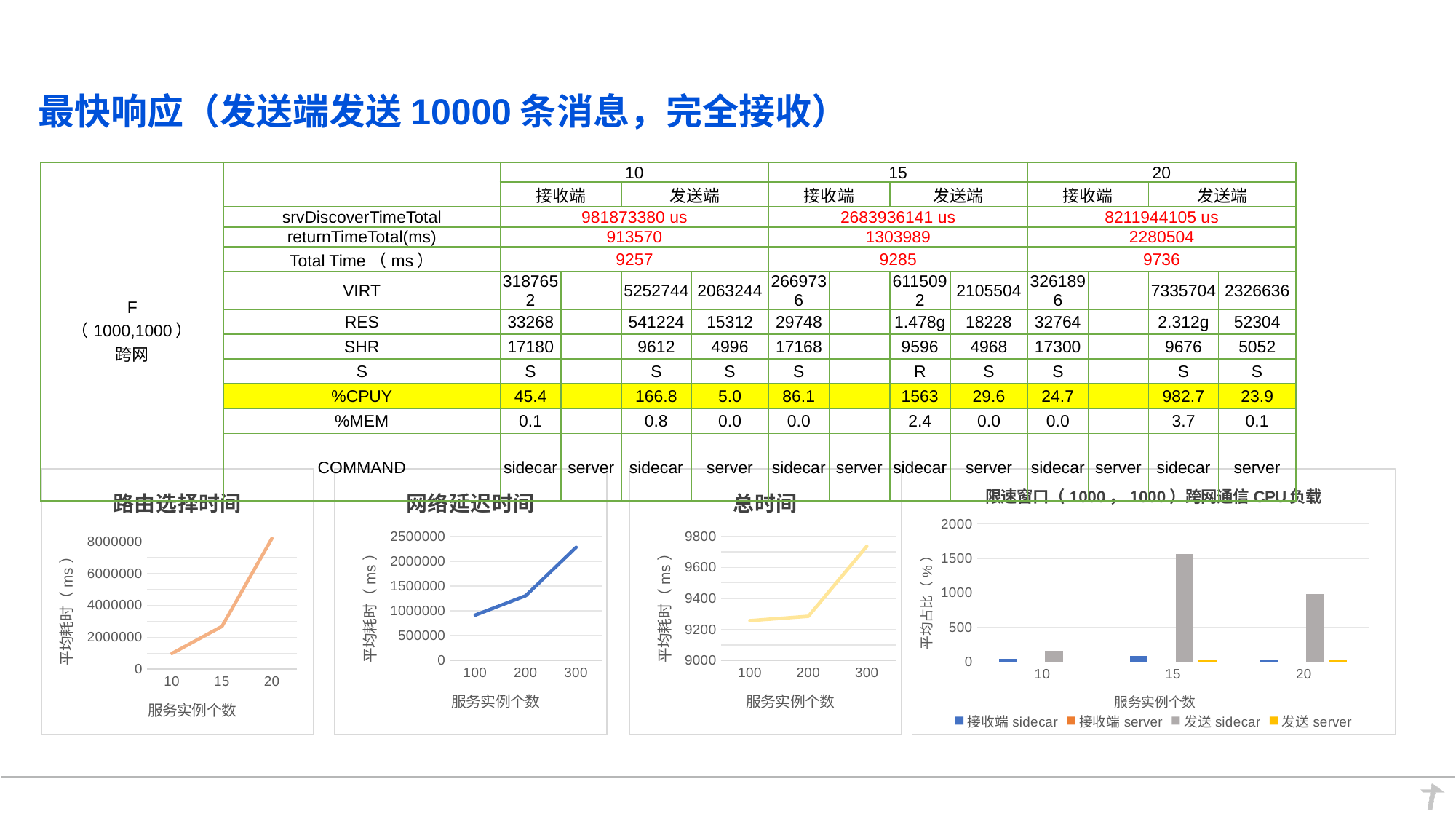

最快响应（发送端发送10000条消息，完全接收）
| F （1000,1000） 跨网 |  | 10 |  |  |  | 15 |  |  |  | 20 |  |  |  |
| --- | --- | --- | --- | --- | --- | --- | --- | --- | --- | --- | --- | --- | --- |
|  |  | 接收端 |  | 发送端 |  | 接收端 |  | 发送端 |  | 接收端 |  | 发送端 |  |
|  | srvDiscoverTimeTotal | 981873380 us |  |  |  | 2683936141 us |  |  |  | 8211944105 us |  |  |  |
|  | returnTimeTotal(ms) | 913570 |  |  |  | 1303989 |  |  |  | 2280504 |  |  |  |
|  | Total Time（ms） | 9257 |  |  |  | 9285 |  |  |  | 9736 |  |  |  |
|  | VIRT | 3187652 |  | 5252744 | 2063244 | 2669736 |  | 6115092 | 2105504 | 3261896 |  | 7335704 | 2326636 |
|  | RES | 33268 |  | 541224 | 15312 | 29748 |  | 1.478g | 18228 | 32764 |  | 2.312g | 52304 |
|  | SHR | 17180 |  | 9612 | 4996 | 17168 |  | 9596 | 4968 | 17300 |  | 9676 | 5052 |
|  | S | S |  | S | S | S |  | R | S | S |  | S | S |
|  | %CPUY | 45.4 |  | 166.8 | 5.0 | 86.1 |  | 1563 | 29.6 | 24.7 |  | 982.7 | 23.9 |
|  | %MEM | 0.1 |  | 0.8 | 0.0 | 0.0 |  | 2.4 | 0.0 | 0.0 |  | 3.7 | 0.1 |
|  | COMMAND | sidecar | server | sidecar | server | sidecar | server | sidecar | server | sidecar | server | sidecar | server |

### Chart: 路由选择时间

| Category | 发现时间 |
|---|---|
| 10 | 981873.38 |
| 15 | 2683936.141 |
| 20 | 8211944.105 |

### Chart: 网络延迟时间

| Category | 返回时间 |
|---|---|
| 100 | 913570.0 |
| 200 | 1303989.0 |
| 300 | 2280504.0 |

### Chart: 总时间

| Category | 总时间 |
|---|---|
| 100 | 9257.0 |
| 200 | 9285.0 |
| 300 | 9736.0 |

### Chart: 限速窗口（1000，1000）跨网通信CPU负载

| Category | 接收端sidecar | 接收端server | 发送sidecar | 发送server |
|---|---|---|---|---|
| 10 | 45.4 | 0.0 | 166.8 | 5.0 |
| 15 | 86.1 | 0.0 | 1563.0 | 29.6 |
| 20 | 24.7 | 0.0 | 982.7 | 23.9 |